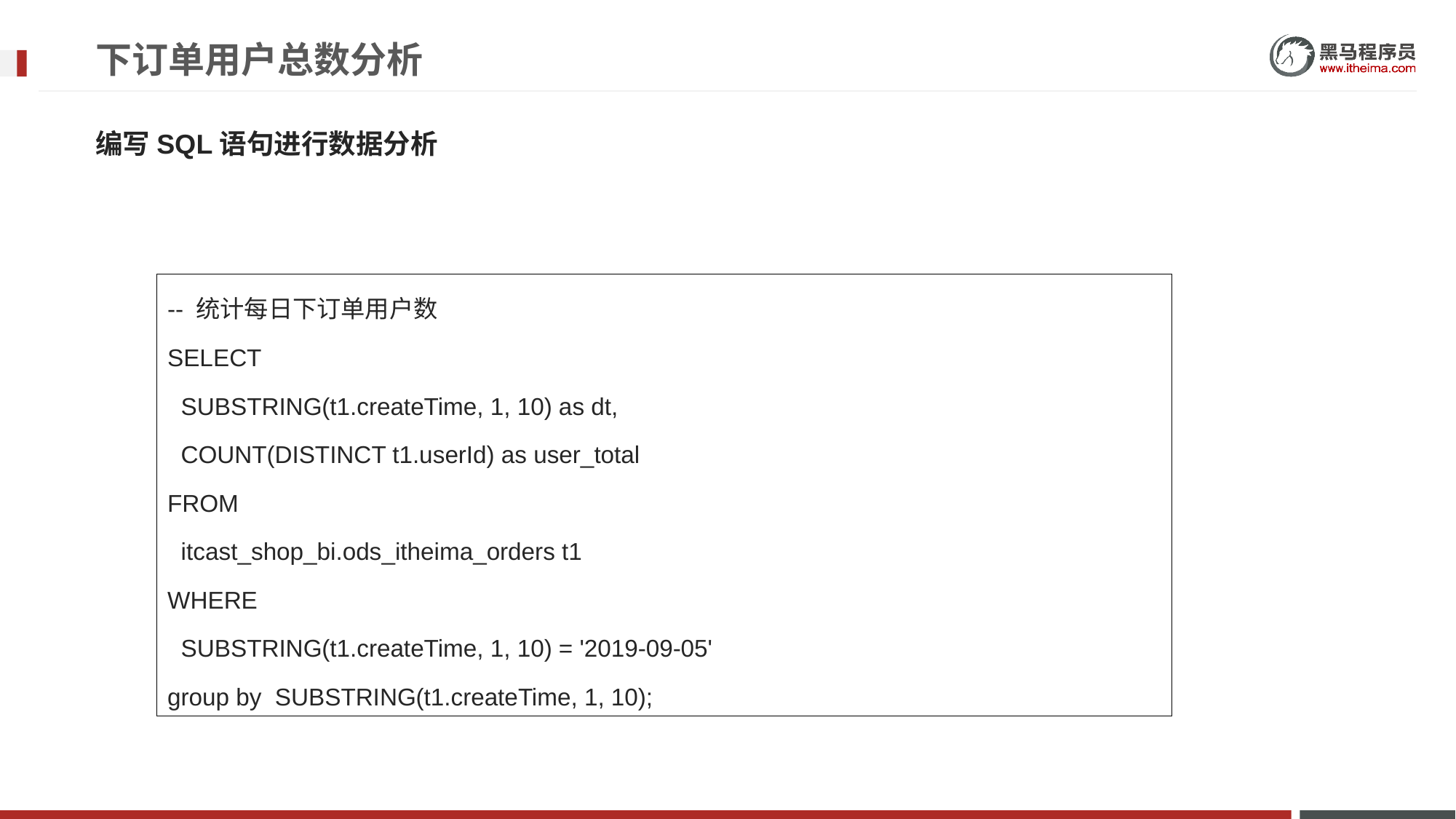

# 下订单用户总数分析
编写SQL语句进行数据分析

-- 统计每日下订单用户数
SELECT
  SUBSTRING(t1.createTime, 1, 10) as dt,
  COUNT(DISTINCT t1.userId) as user_total
FROM
  itcast_shop_bi.ods_itheima_orders t1
WHERE
  SUBSTRING(t1.createTime, 1, 10) = '2019-09-05'
group by  SUBSTRING(t1.createTime, 1, 10);